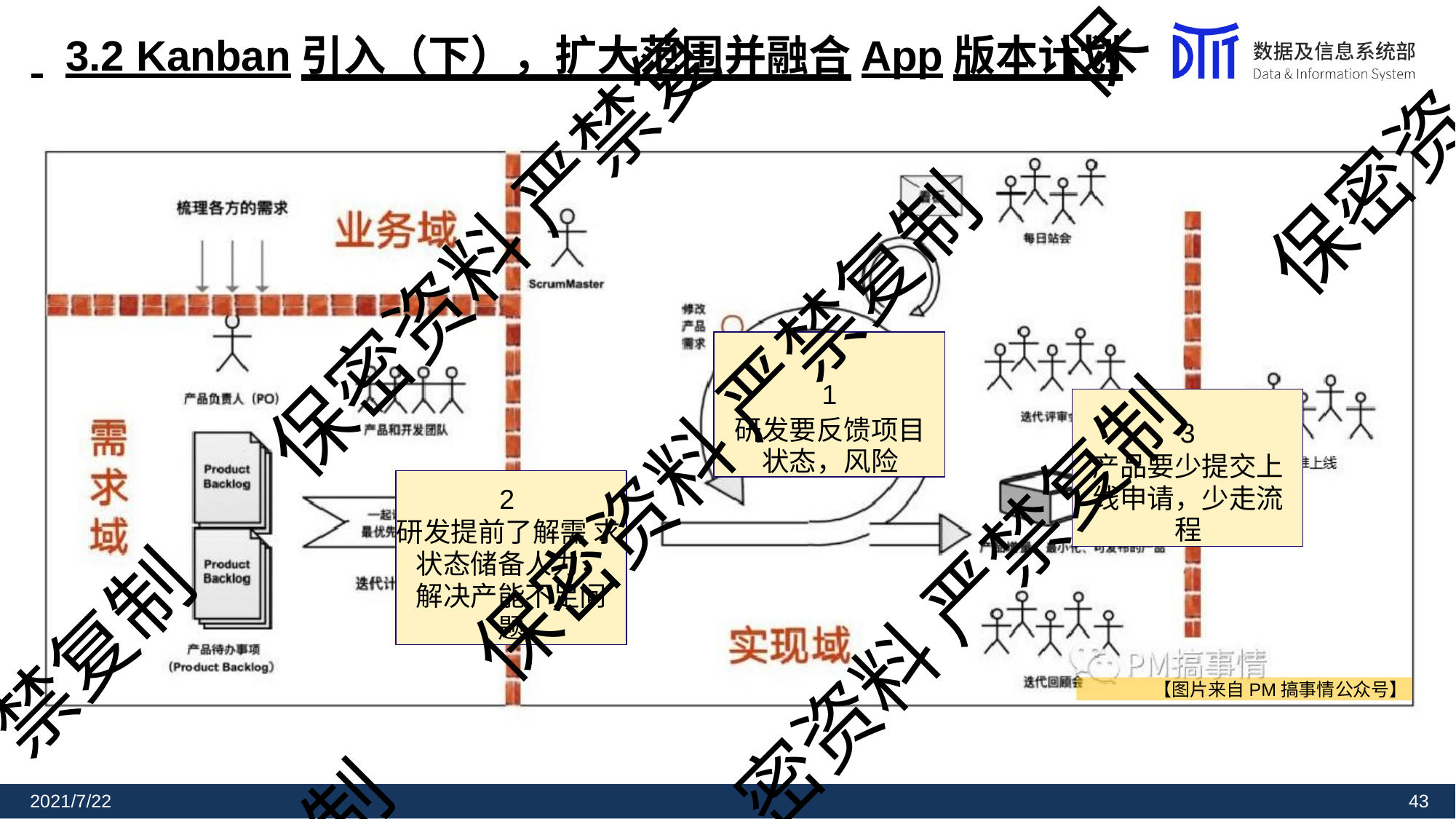

保
# 3.2 Kanban引入（下），扩大范围并融合App版本计划

保密资
保密资料 严禁复

1
研发要反馈项目 状态，风险
保密资料 严禁复制
3
产品要少提交上 线申请，少走流 程
2
研发提前了解需 求状态储备人力， 解决产能不足问 题
密资料 严禁复制
禁复制
【图片来自PM搞事情公众号】
制
43
2021/7/22